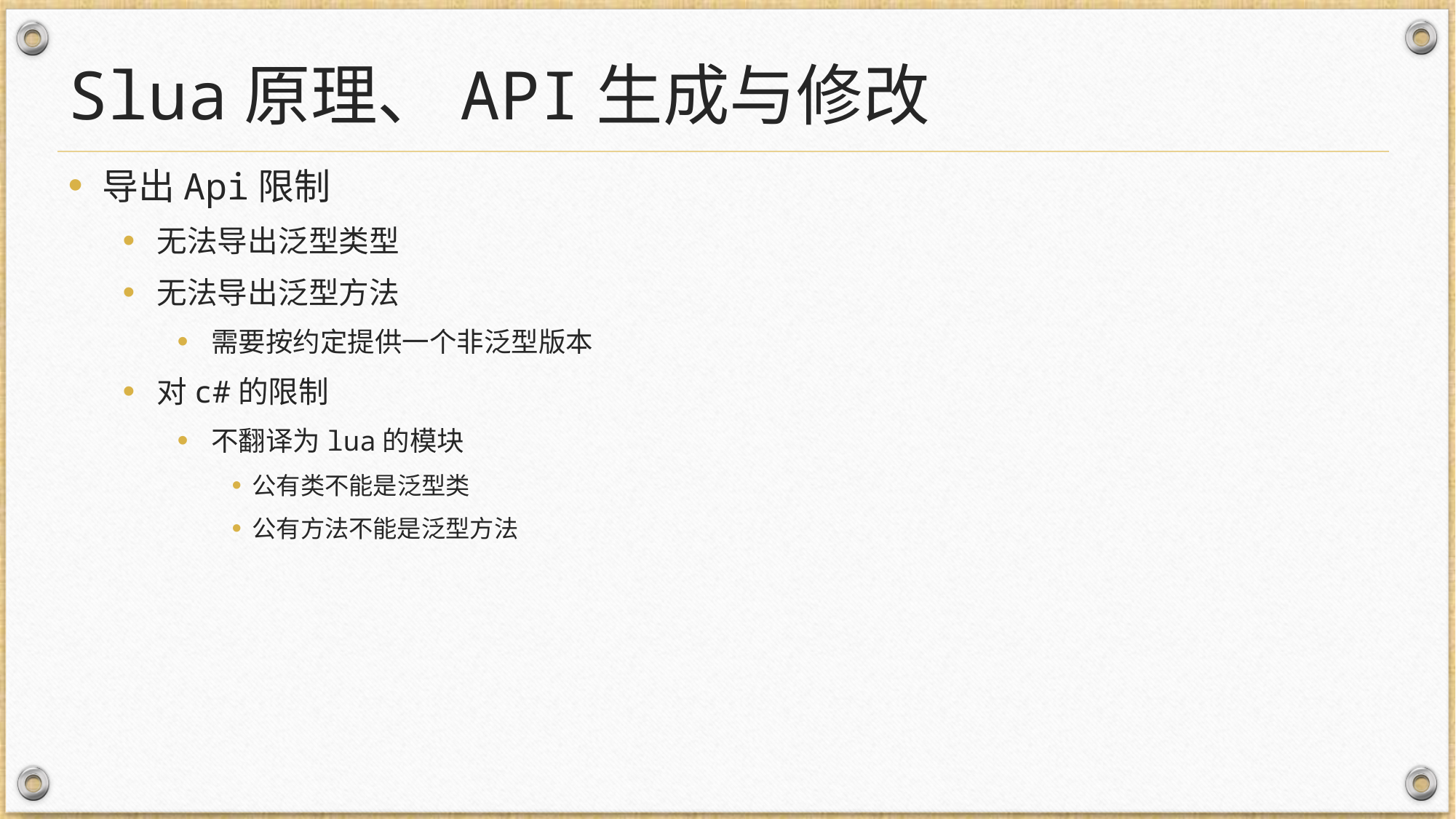

# Slua原理、API生成与修改
导出Api限制
无法导出泛型类型
无法导出泛型方法
需要按约定提供一个非泛型版本
对c#的限制
不翻译为lua的模块
公有类不能是泛型类
公有方法不能是泛型方法